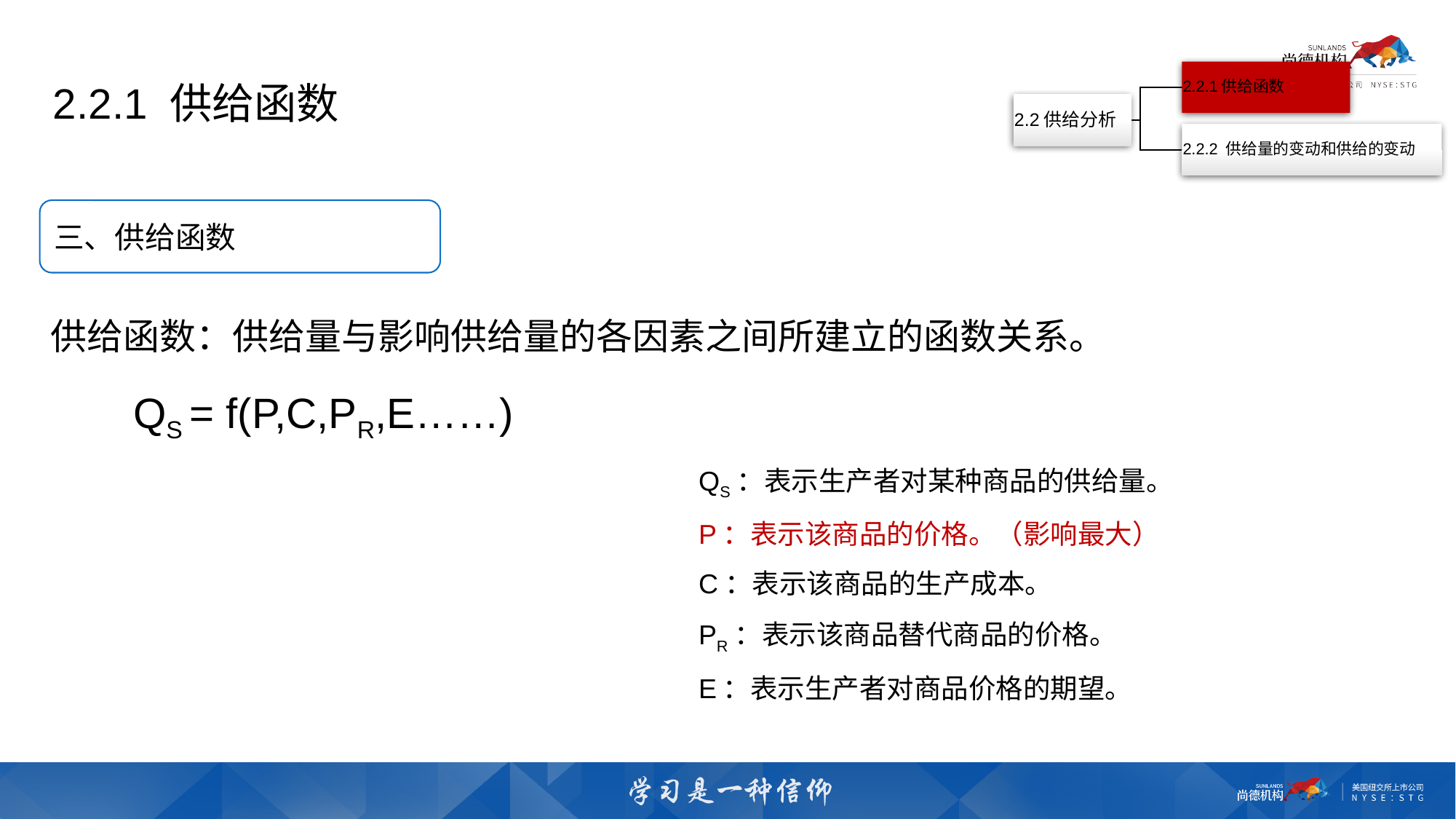

2.2供给分析
2.2.1供给函数
2.2.2 供给量的变动和供给的变动
2.2.1 供给函数
三、供给函数
供给函数：供给量与影响供给量的各因素之间所建立的函数关系。
       QS = f(P,C,PR,E……)
QS：表示生产者对某种商品的供给量。
P：表示该商品的价格。（影响最大）
C：表示该商品的生产成本。
PR：表示该商品替代商品的价格。
E：表示生产者对商品价格的期望。